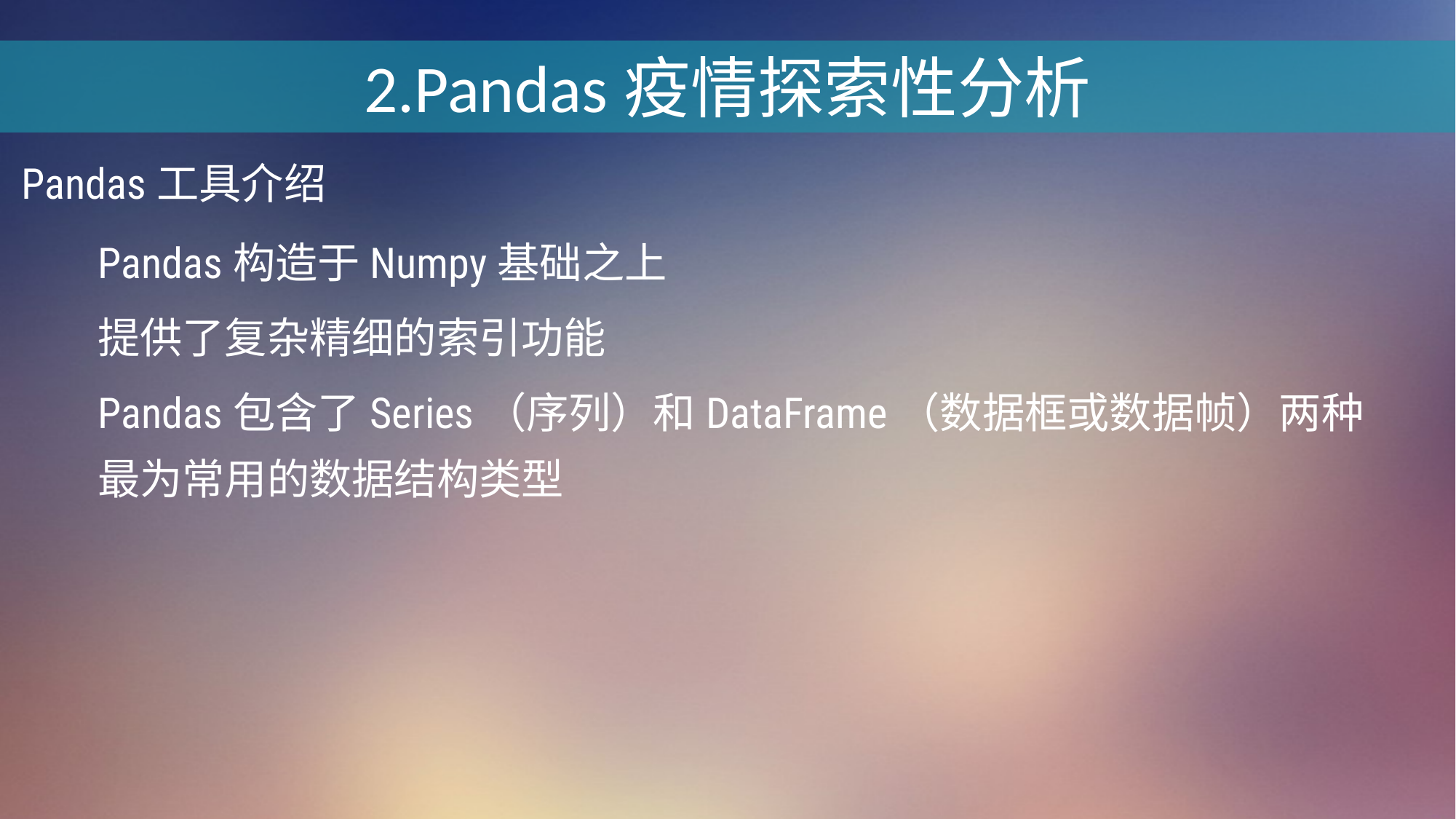

2.Pandas疫情探索性分析

Pandas工具介绍

Pandas构造于Numpy基础之上
提供了复杂精细的索引功能
Pandas包含了Series（序列）和DataFrame（数据框或数据帧）两种最为常用的数据结构类型